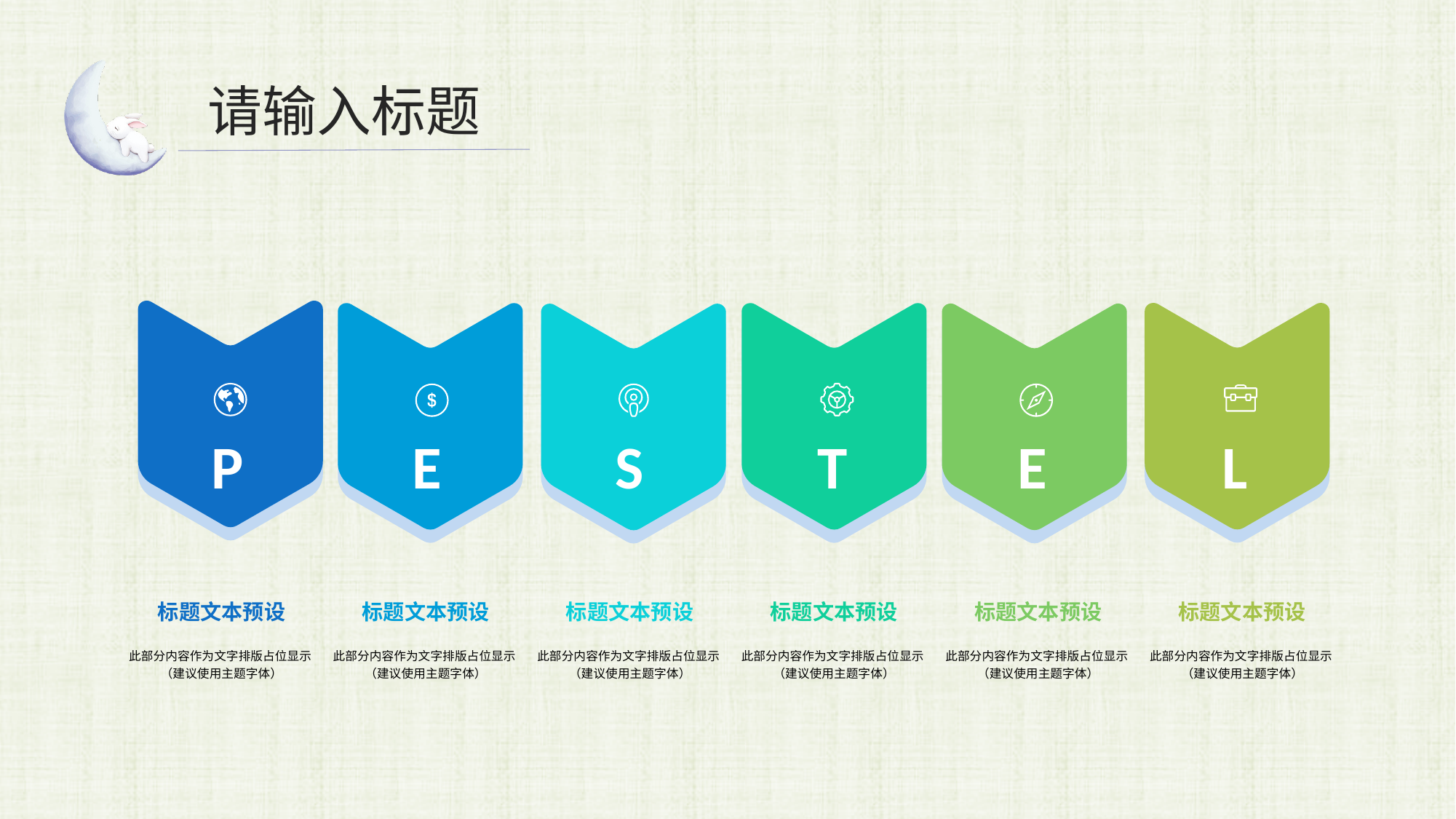

T
E
L
P
E
S
标题文本预设
此部分内容作为文字排版占位显示
（建议使用主题字体）
标题文本预设
此部分内容作为文字排版占位显示
（建议使用主题字体）
标题文本预设
此部分内容作为文字排版占位显示
（建议使用主题字体）
标题文本预设
此部分内容作为文字排版占位显示
（建议使用主题字体）
标题文本预设
此部分内容作为文字排版占位显示
（建议使用主题字体）
标题文本预设
此部分内容作为文字排版占位显示
（建议使用主题字体）